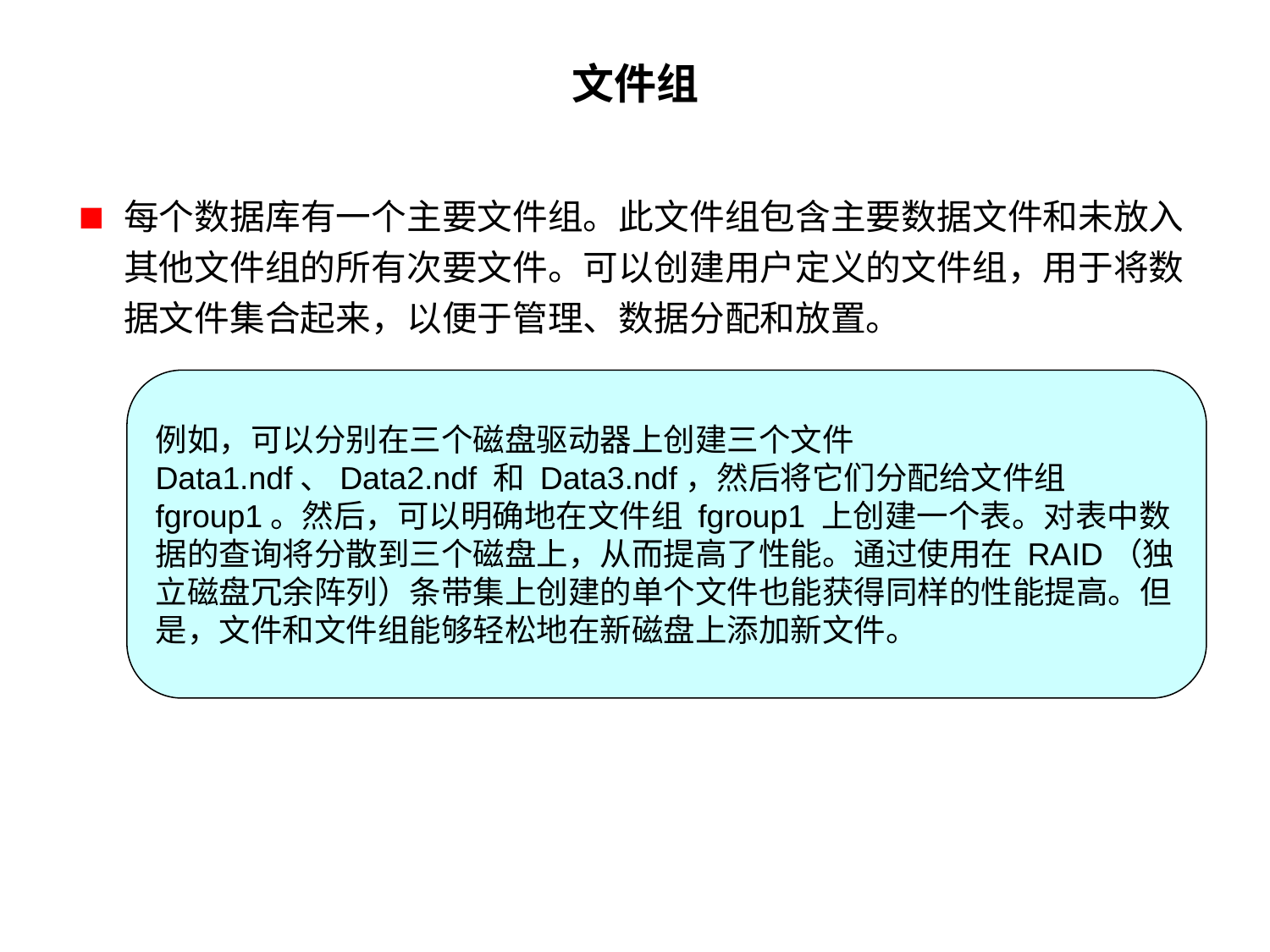

# 文件组
每个数据库有一个主要文件组。此文件组包含主要数据文件和未放入其他文件组的所有次要文件。可以创建用户定义的文件组，用于将数据文件集合起来，以便于管理、数据分配和放置。
例如，可以分别在三个磁盘驱动器上创建三个文件 Data1.ndf、Data2.ndf 和 Data3.ndf，然后将它们分配给文件组 fgroup1。然后，可以明确地在文件组 fgroup1 上创建一个表。对表中数据的查询将分散到三个磁盘上，从而提高了性能。通过使用在 RAID（独立磁盘冗余阵列）条带集上创建的单个文件也能获得同样的性能提高。但是，文件和文件组能够轻松地在新磁盘上添加新文件。